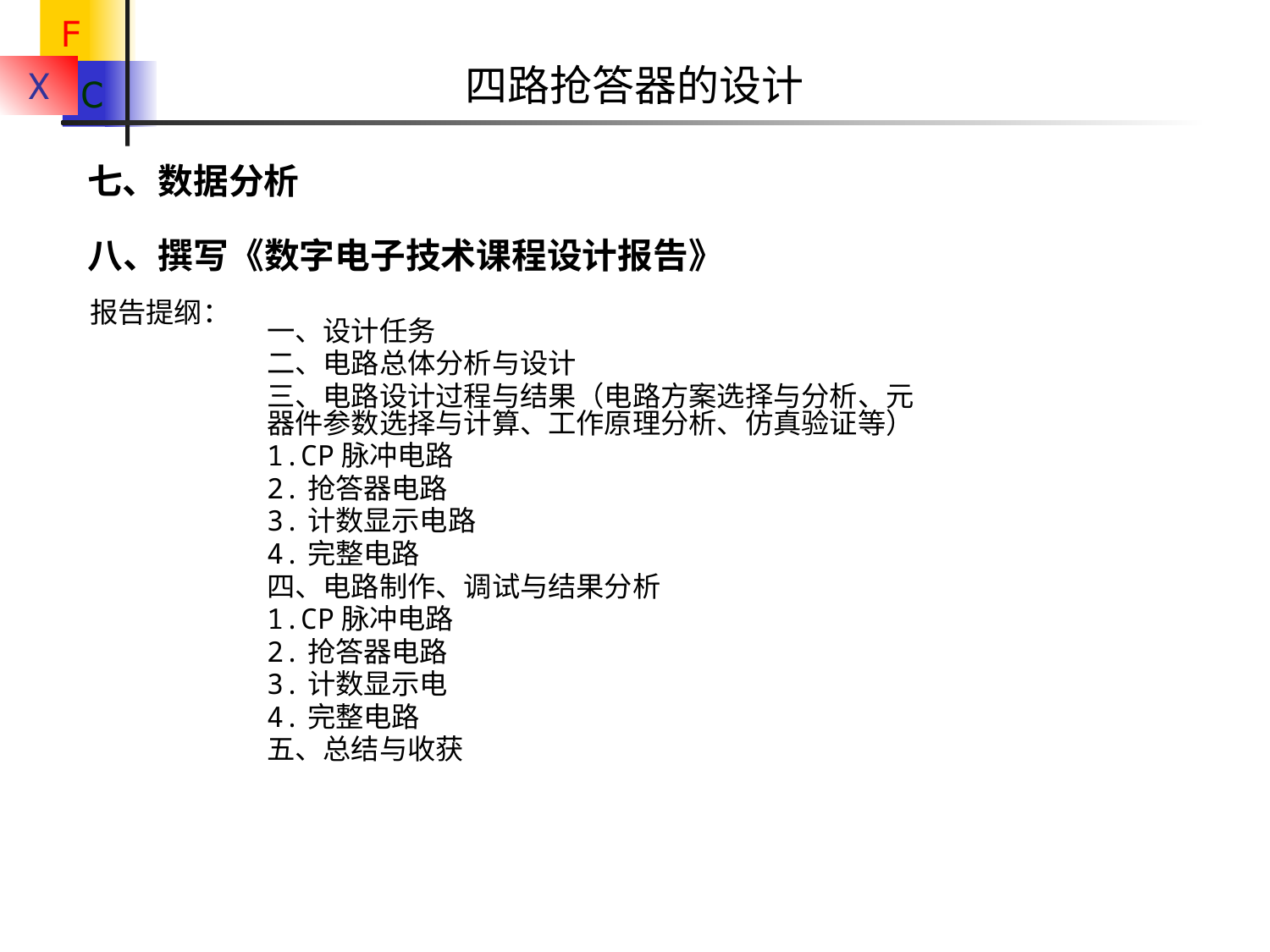

四路抢答器的设计
七、数据分析
八、撰写《数字电子技术课程设计报告》
报告提纲：
一、设计任务
二、电路总体分析与设计
三、电路设计过程与结果（电路方案选择与分析、元器件参数选择与计算、工作原理分析、仿真验证等）
1.CP脉冲电路
2.抢答器电路
3.计数显示电路
4.完整电路
四、电路制作、调试与结果分析
1.CP脉冲电路
2.抢答器电路
3.计数显示电
4.完整电路
五、总结与收获